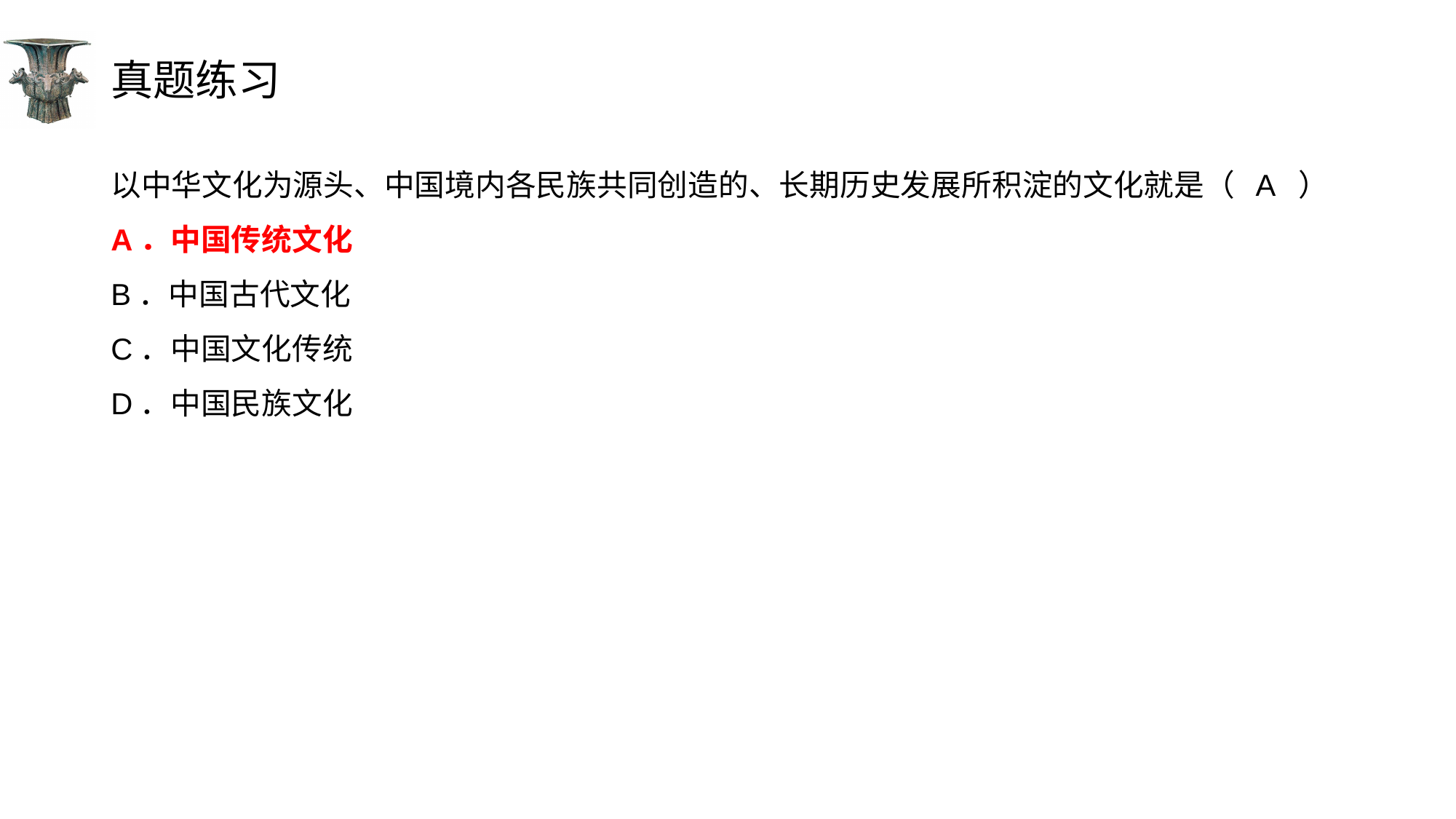

# 真题练习
以中华文化为源头、中国境内各民族共同创造的、长期历史发展所积淀的文化就是（  A  ）
A．中国传统文化
B．中国古代文化
C．中国文化传统
D．中国民族文化

100